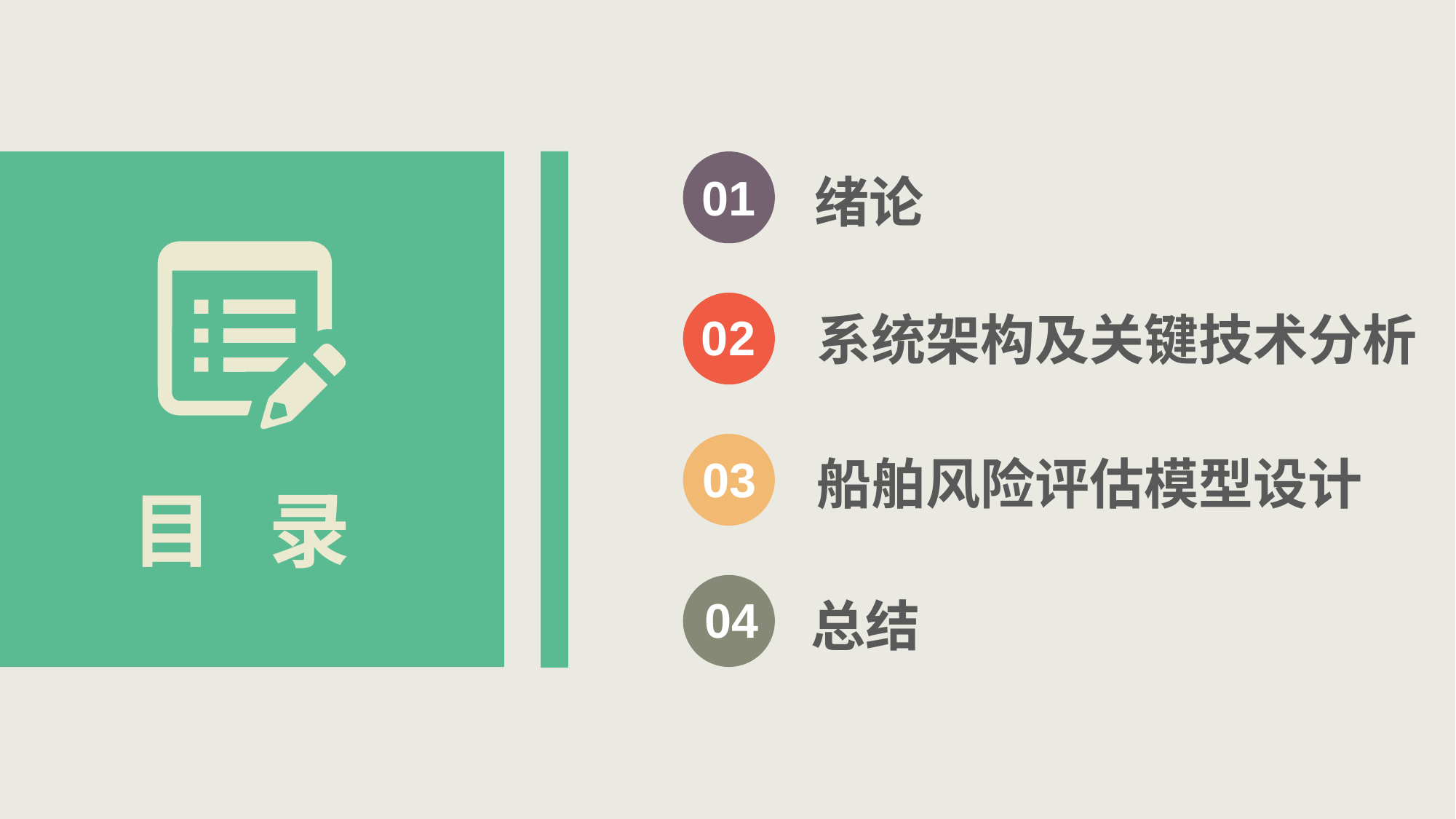

01
绪论

02
系统架构及关键技术分析

03
船舶风险评估模型设计
目   录

04
总结